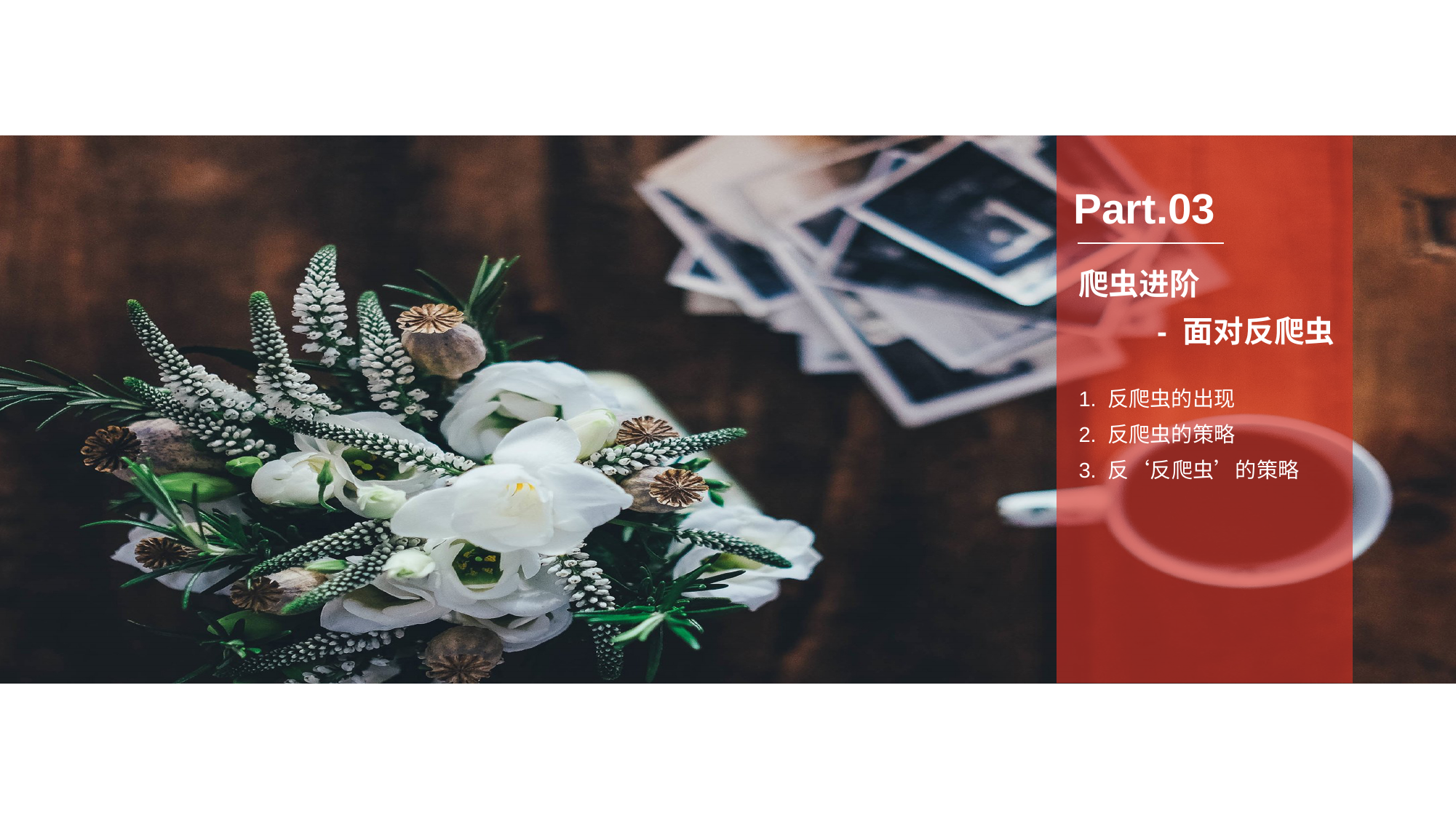

Part.03
爬虫进阶
- 面对反爬虫
1. 反爬虫的出现
2. 反爬虫的策略
3. 反‘反爬虫’的策略